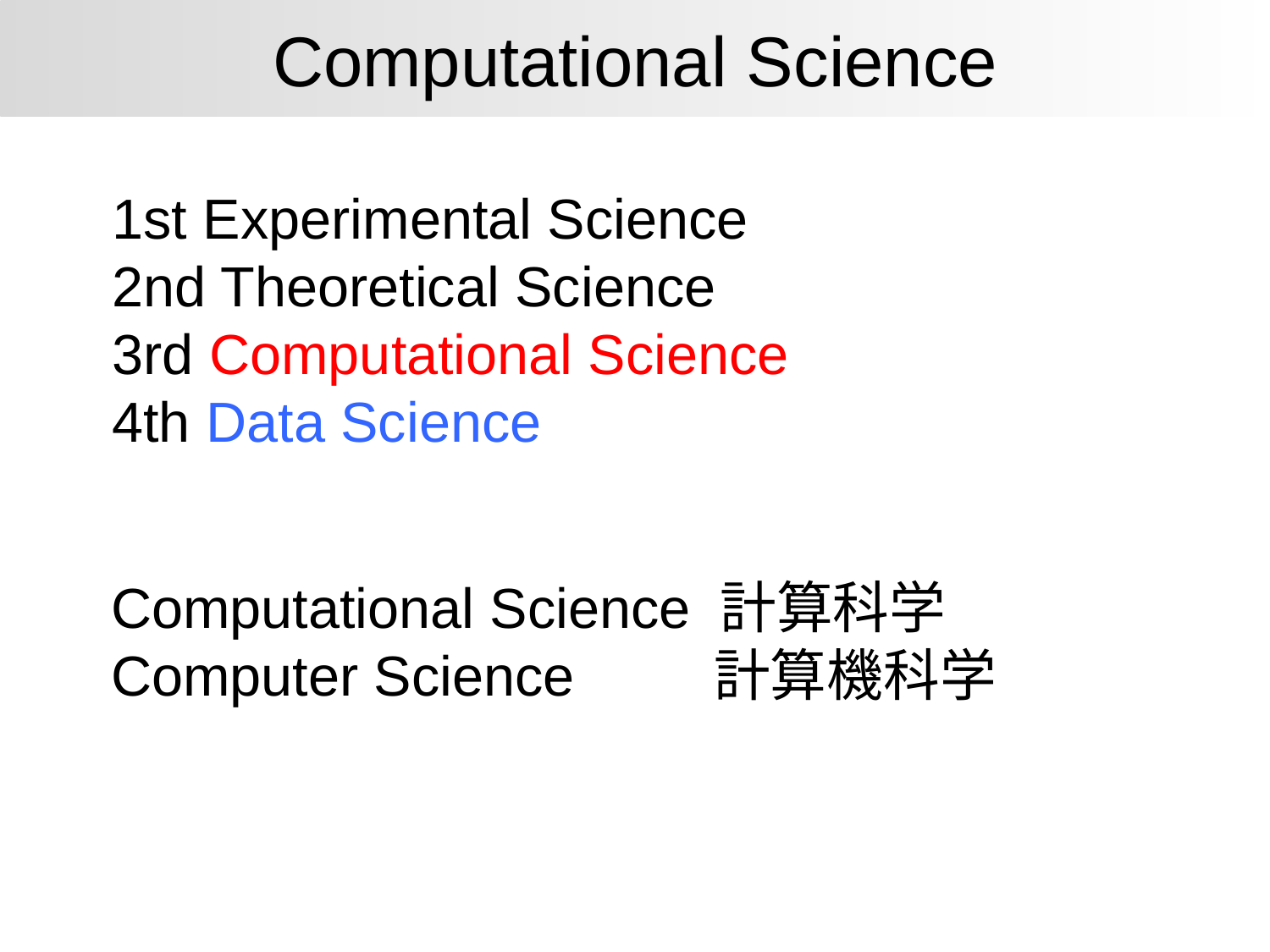

Computational Science
1st Experimental Science
2nd Theoretical Science
3rd Computational Science
4th Data Science
Computational Science 計算科学
Computer Science        計算機科学